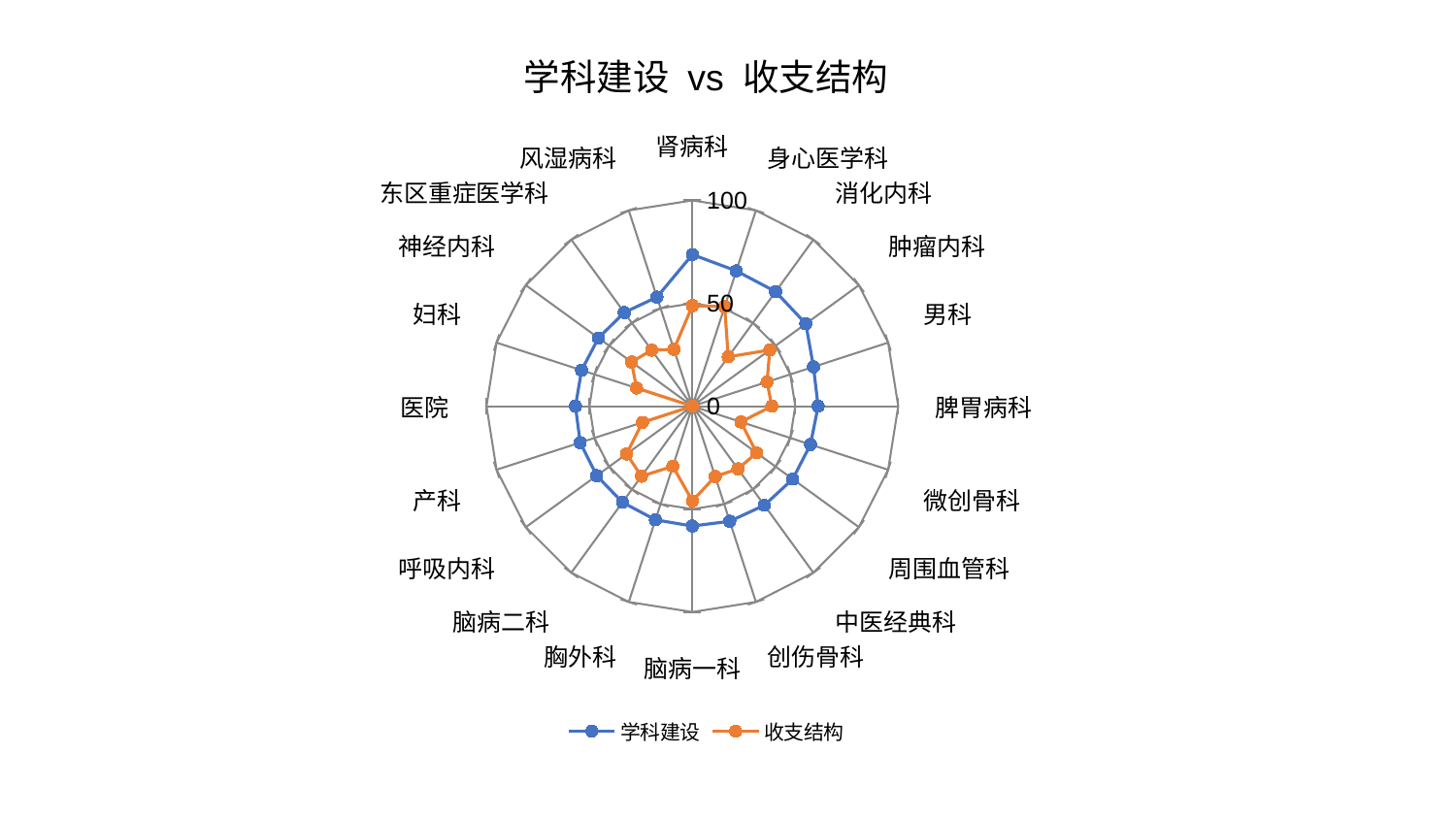

### Chart: 学科建设 vs 收支结构

| Category | 学科建设 | 收支结构 |
|---|---|---|
| 肾病科 | 73.6648607123021 | 48.85781462098681 |
| 身心医学科 | 69.12797969419638 | 50.88027047713301 |
| 消化内科 | 68.80419721318411 | 29.654528637916695 |
| 肿瘤内科 | 68.14761864006834 | 46.49043204853246 |
| 男科 | 61.87410700698736 | 38.165948655516424 |
| 脾胃病科 | 61.10216845535781 | 38.61903236483849 |
| 微创骨科 | 60.33997070335001 | 24.794721405831467 |
| 周围血管科 | 60.28733355771378 | 38.631995136416805 |
| 中医经典科 | 59.51836175692998 | 37.675704453397195 |
| 创伤骨科 | 58.80053396810857 | 35.940137655934436 |
| 脑病一科 | 58.24218639416558 | 46.027339554523714 |
| 胸外科 | 58.05519968206692 | 30.727636656122133 |
| 脑病二科 | 57.74572179952918 | 42.07166798919455 |
| 呼吸内科 | 57.43345714450981 | 39.484387373993144 |
| 产科 | 57.297106982043466 | 25.497602896089063 |
| 医院 | 56.787985787619725 | -inf |
| 妇科 | 56.582723684745744 | 28.521171524764807 |
| 神经内科 | 56.37951624768858 | 36.49833890744135 |
| 东区重症医学科 | 56.263504354995796 | 33.689261697434844 |
| 风湿病科 | 55.711282666401075 | 29.037849128395685 |
88